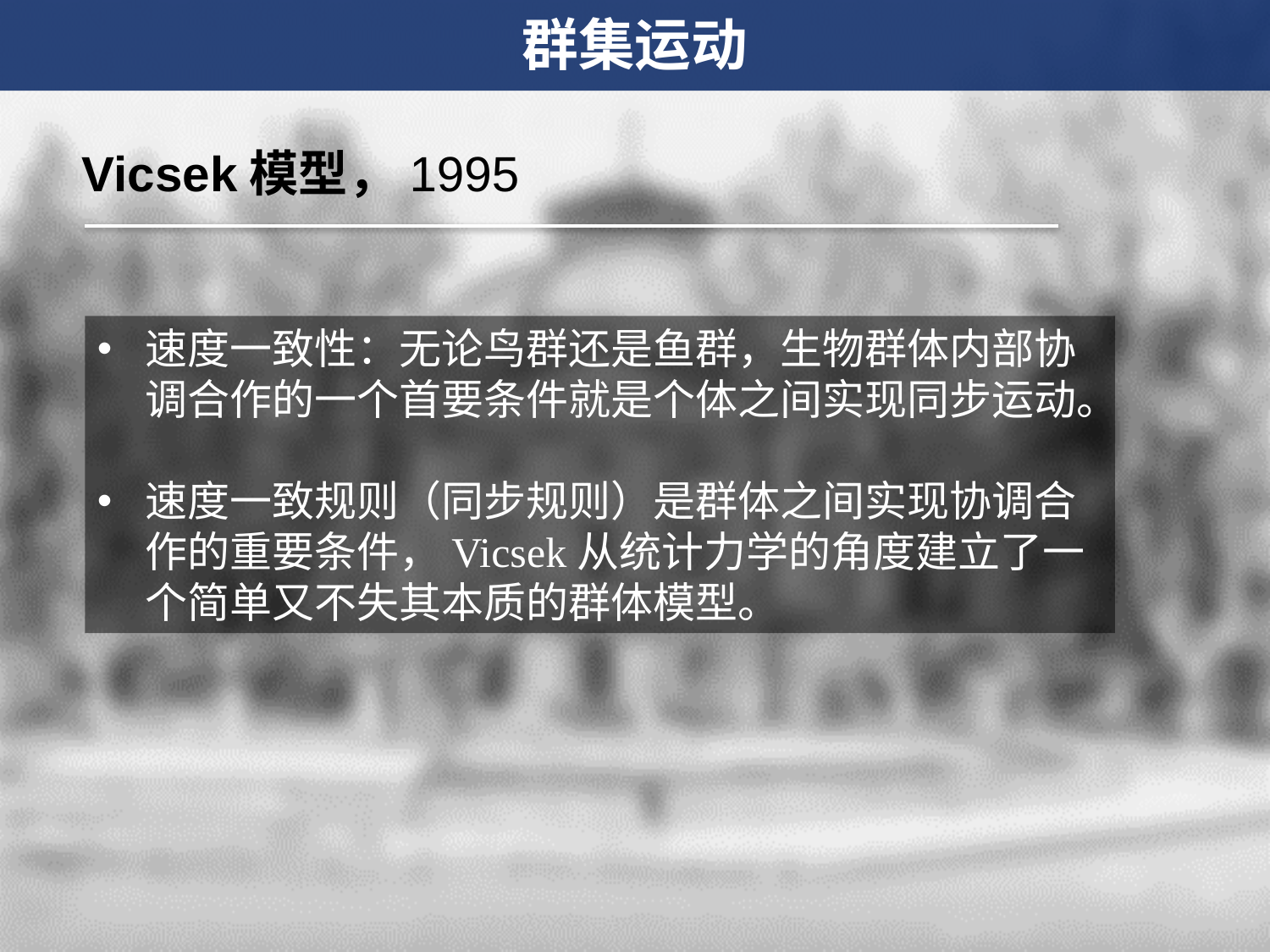

群集运动
Vicsek模型，1995
速度一致性：无论鸟群还是鱼群，生物群体内部协调合作的一个首要条件就是个体之间实现同步运动。

速度一致规则（同步规则）是群体之间实现协调合作的重要条件，Vicsek从统计力学的角度建立了一个简单又不失其本质的群体模型。